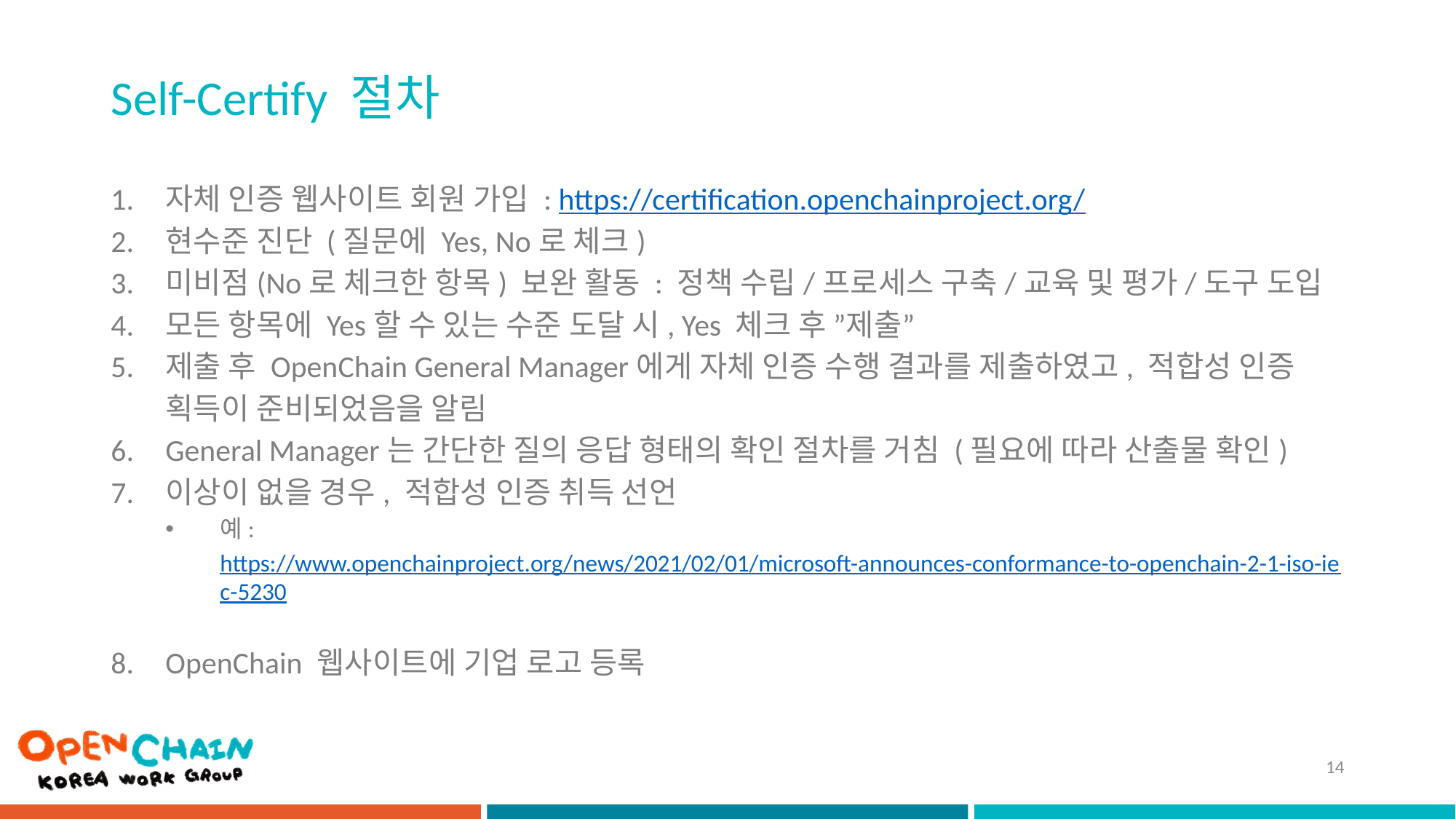

# Self-Certify 절차
자체 인증 웹사이트 회원 가입 : https://certification.openchainproject.org/
현수준 진단 (질문에 Yes, No로 체크)
미비점(No로 체크한 항목) 보완 활동 : 정책 수립/프로세스 구축/교육 및 평가/도구 도입
모든 항목에 Yes할 수 있는 수준 도달 시, Yes 체크 후 ”제출”
제출 후 OpenChain General Manager에게 자체 인증 수행 결과를 제출하였고, 적합성 인증 획득이 준비되었음을 알림
General Manager는 간단한 질의 응답 형태의 확인 절차를 거침 (필요에 따라 산출물 확인)
이상이 없을 경우, 적합성 인증 취득 선언
예: https://www.openchainproject.org/news/2021/02/01/microsoft-announces-conformance-to-openchain-2-1-iso-iec-5230
OpenChain 웹사이트에 기업 로고 등록

14